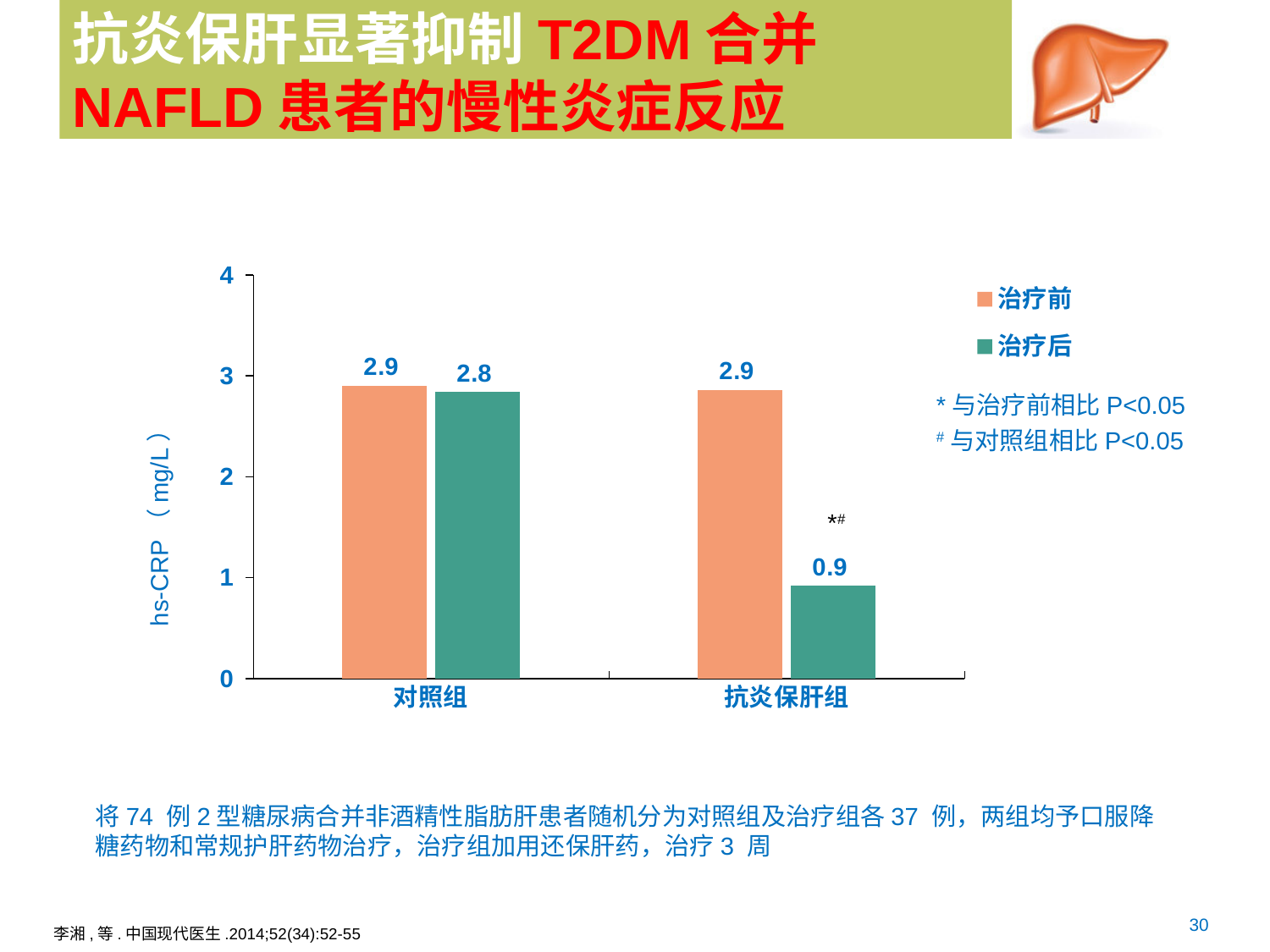

# 抗炎保肝显著抑制T2DM合并NAFLD患者的慢性炎症反应

### Chart

| Category | 治疗前 | 治疗后 |
|---|---|---|
| 对照组 | 2.9 | 2.84 |
| 抗炎保肝组 | 2.86 | 0.92 |
*与治疗前相比P<0.05
#与对照组相比P<0.05
hs-CRP（mg/L）
*#
将74 例2型糖尿病合并非酒精性脂肪肝患者随机分为对照组及治疗组各37 例，两组均予口服降糖药物和常规护肝药物治疗，治疗组加用还保肝药，治疗3 周
30
李湘,等.中国现代医生.2014;52(34):52-55